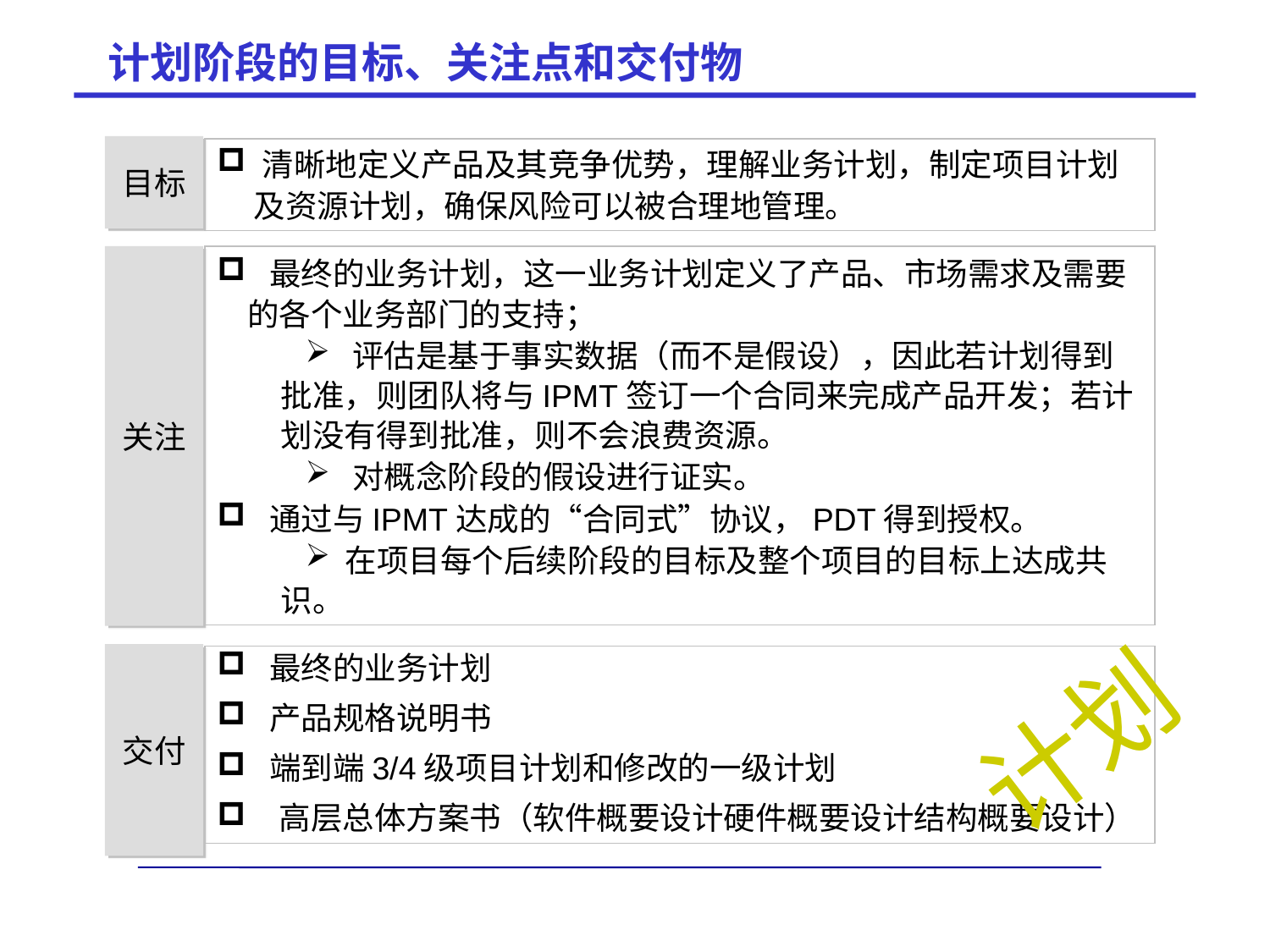

# 计划阶段的目标、关注点和交付物
目标
 清晰地定义产品及其竞争优势，理解业务计划，制定项目计划
    及资源计划，确保风险可以被合理地管理。
关注
  最终的业务计划，这一业务计划定义了产品、市场需求及需要的各个业务部门的支持；
  评估是基于事实数据（而不是假设），因此若计划得到批准，则团队将与IPMT签订一个合同来完成产品开发；若计划没有得到批准，则不会浪费资源。
  对概念阶段的假设进行证实。
  通过与IPMT达成的“合同式”协议，PDT得到授权。
 在项目每个后续阶段的目标及整个项目的目标上达成共识。
交付
  最终的业务计划
  产品规格说明书
  端到端3/4级项目计划和修改的一级计划
　高层总体方案书（软件概要设计硬件概要设计结构概要设计）
计划